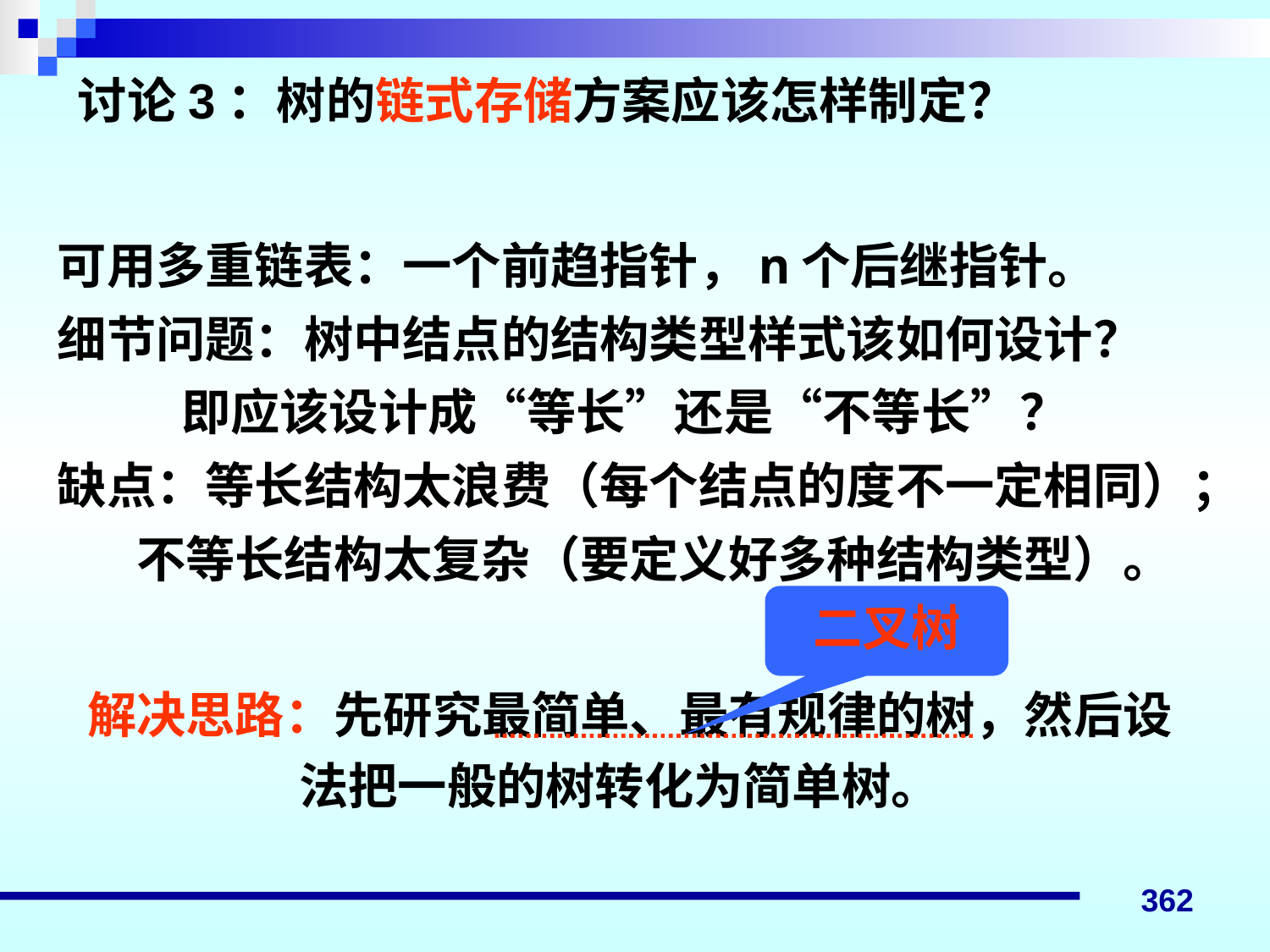

# 讨论3：树的链式存储方案应该怎样制定？
可用多重链表：一个前趋指针，n个后继指针。
细节问题：树中结点的结构类型样式该如何设计？
          即应该设计成“等长”还是“不等长”？
缺点：等长结构太浪费（每个结点的度不一定相同）；
      不等长结构太复杂（要定义好多种结构类型）。
二叉树
解决思路：先研究最简单、最有规律的树，然后设法把一般的树转化为简单树。

362